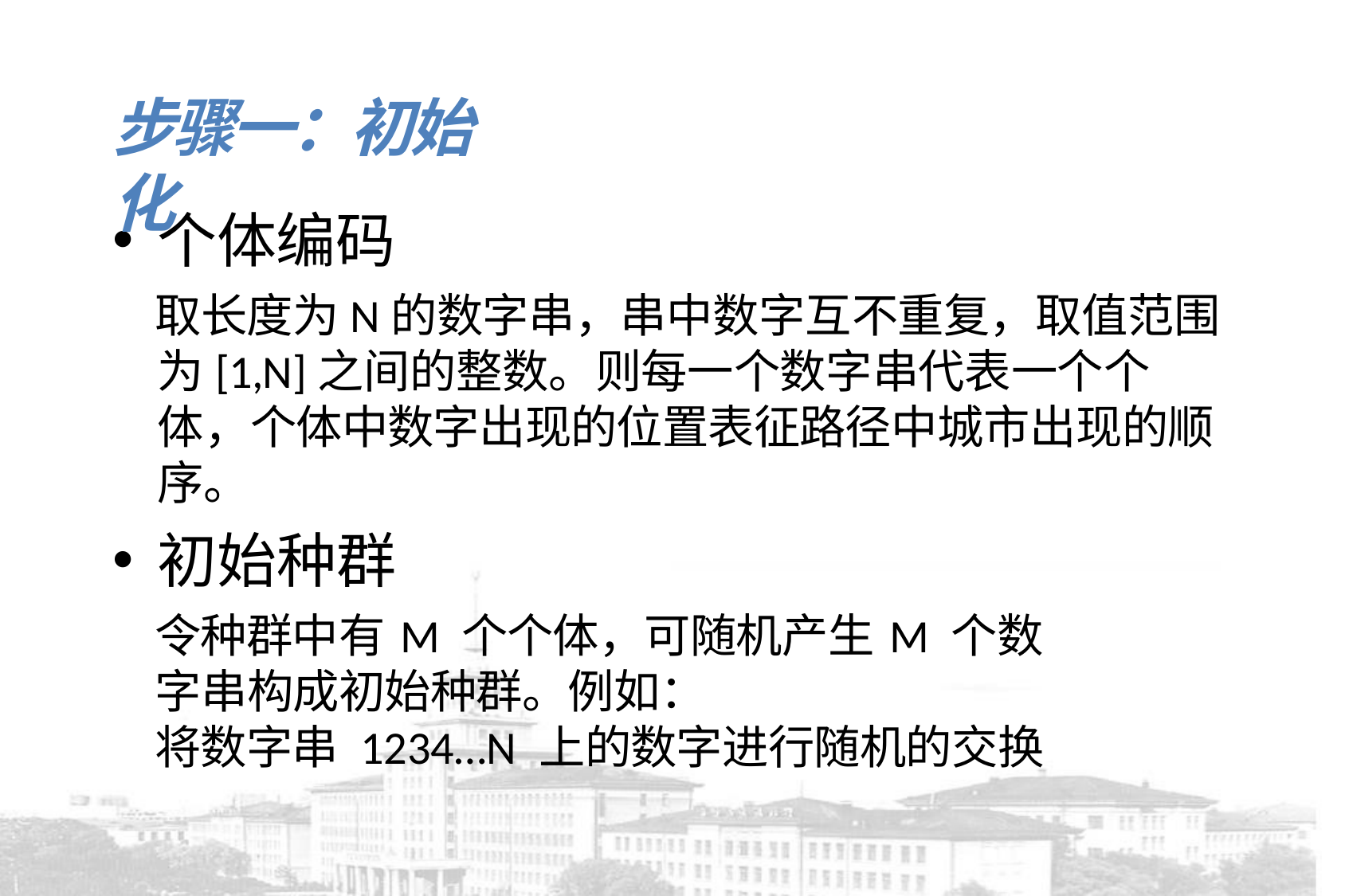

# 步骤一：初始化
个体编码
取长度为N的数字串，串中数字互不重复，取值范围为[1,N]之间的整数。则每一个数字串代表一个个体，个体中数字出现的位置表征路径中城市出现的顺序。
初始种群
令种群中有 M 个个体，可随机产生 M 个数字串构成初始种群。例如：
将数字串 1234…N 上的数字进行随机的交换